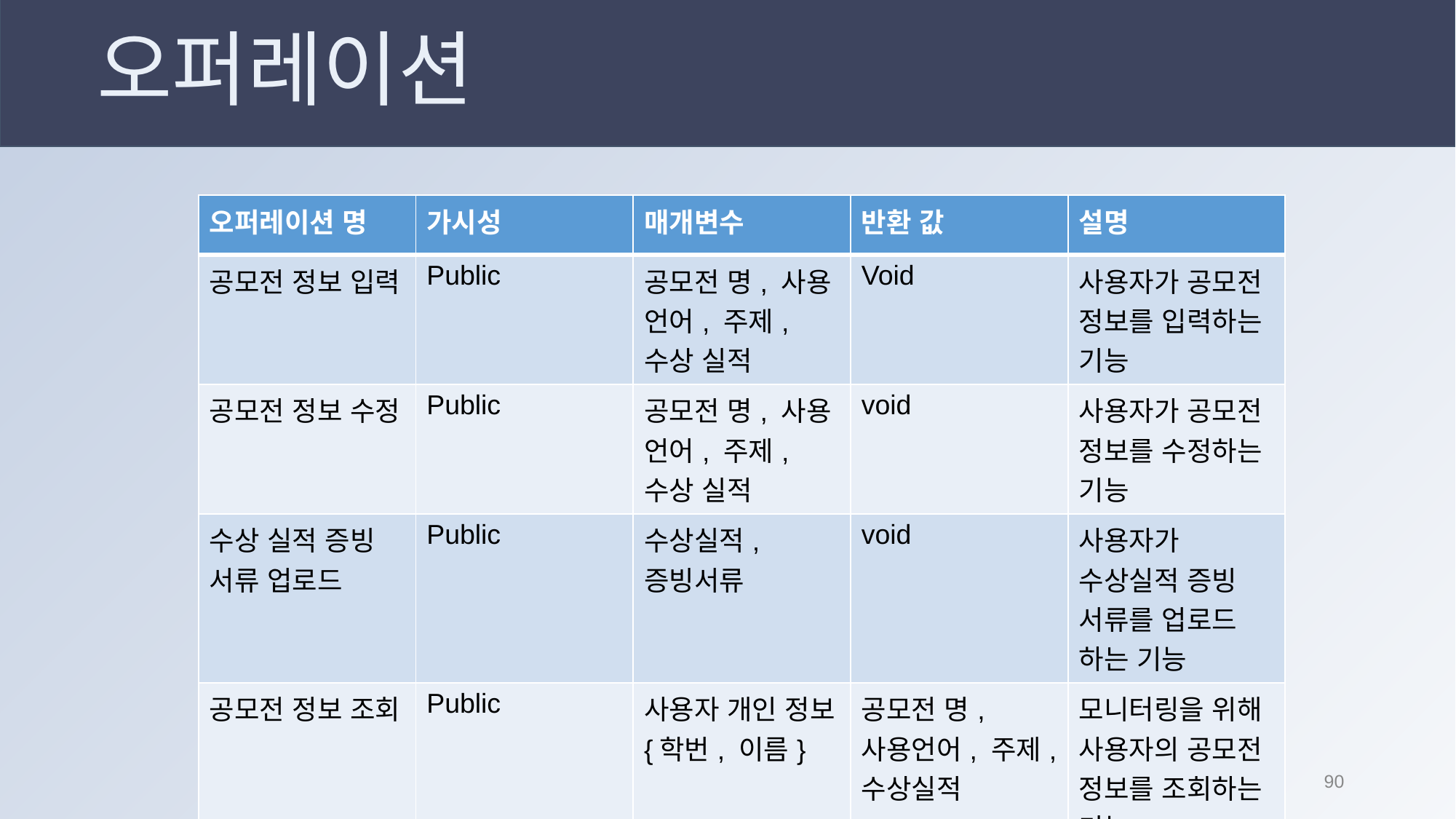

오퍼레이션

| 오퍼레이션 명 | 가시성 | 매개변수 | 반환 값 | 설명 |
| --- | --- | --- | --- | --- |
| 공모전 정보 입력 | Public | 공모전 명, 사용 언어, 주제, 수상 실적 | Void | 사용자가 공모전 정보를 입력하는 기능 |
| 공모전 정보 수정 | Public | 공모전 명, 사용 언어, 주제, 수상 실적 | void | 사용자가 공모전 정보를 수정하는 기능 |
| 수상 실적 증빙 서류 업로드 | Public | 수상실적, 증빙서류 | void | 사용자가 수상실적 증빙 서류를 업로드 하는 기능 |
| 공모전 정보 조회 | Public | 사용자 개인 정보{학번, 이름} | 공모전 명, 사용언어, 주제, 수상실적 | 모니터링을 위해 사용자의 공모전 정보를 조회하는 기능 |
90